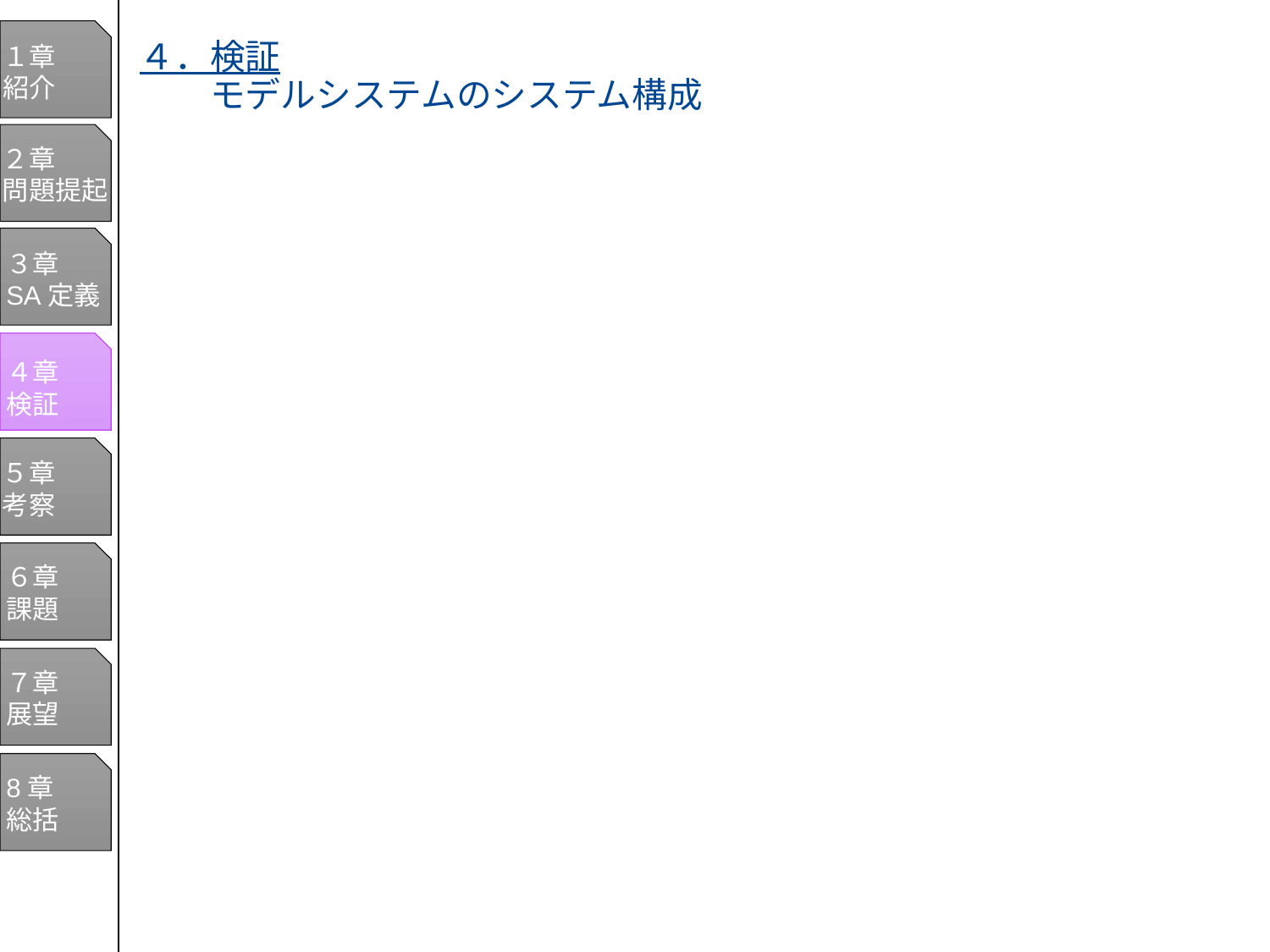

１章
紹介

２章
問題提起

３章
SA定義

４章
検証

５章
考察

６章
課題

７章
展望

8章
総括
# ４．検証 　　モデルシステムのシステム構成